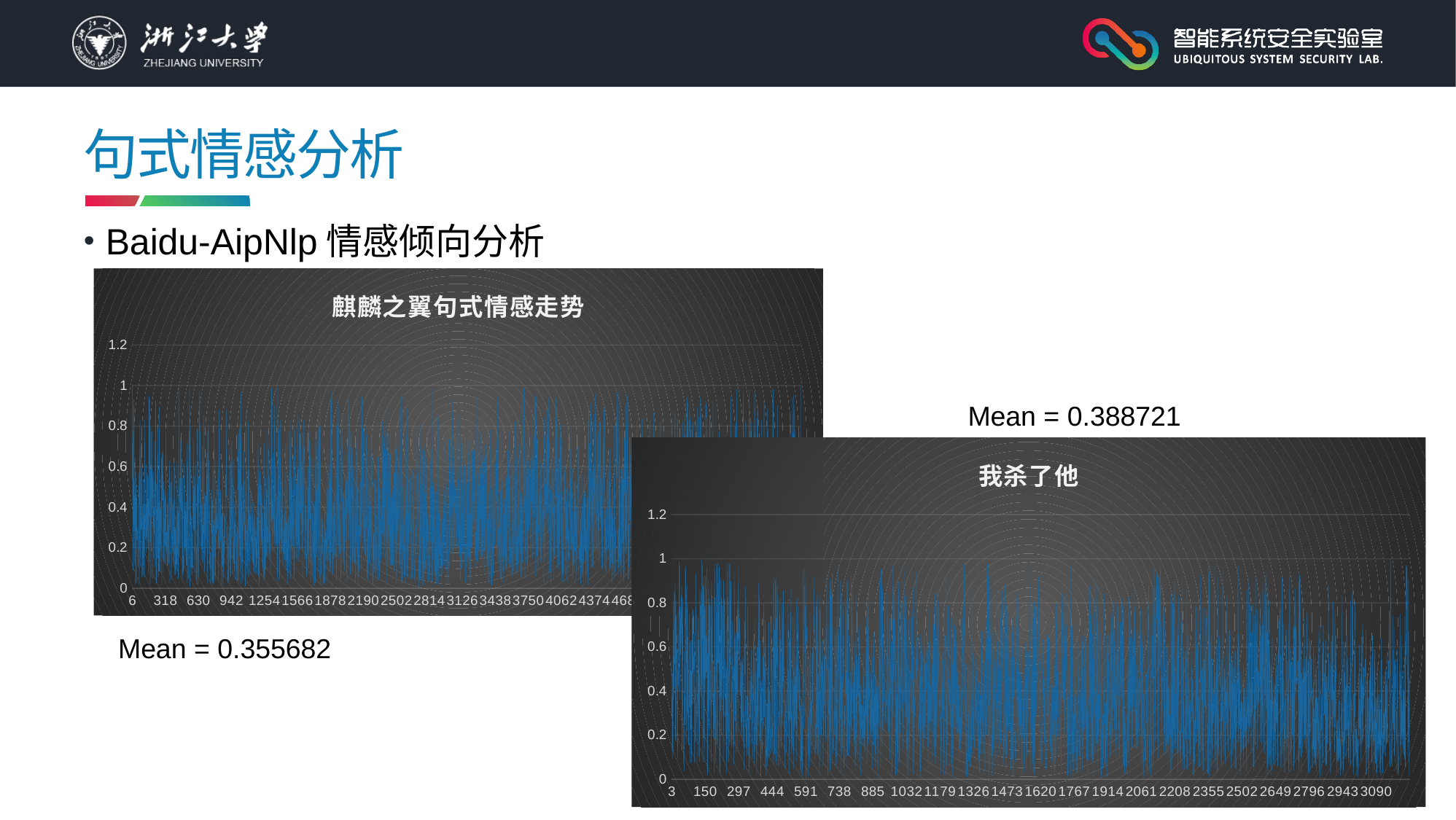

# 句式情感分析
Baidu-AipNlp情感倾向分析

### Chart: 麒麟之翼句式情感走势

| Category |  |
|---|---|
Mean = 0.388721

### Chart: 我杀了他

| Category |  |
|---|---|
Mean = 0.355682
14